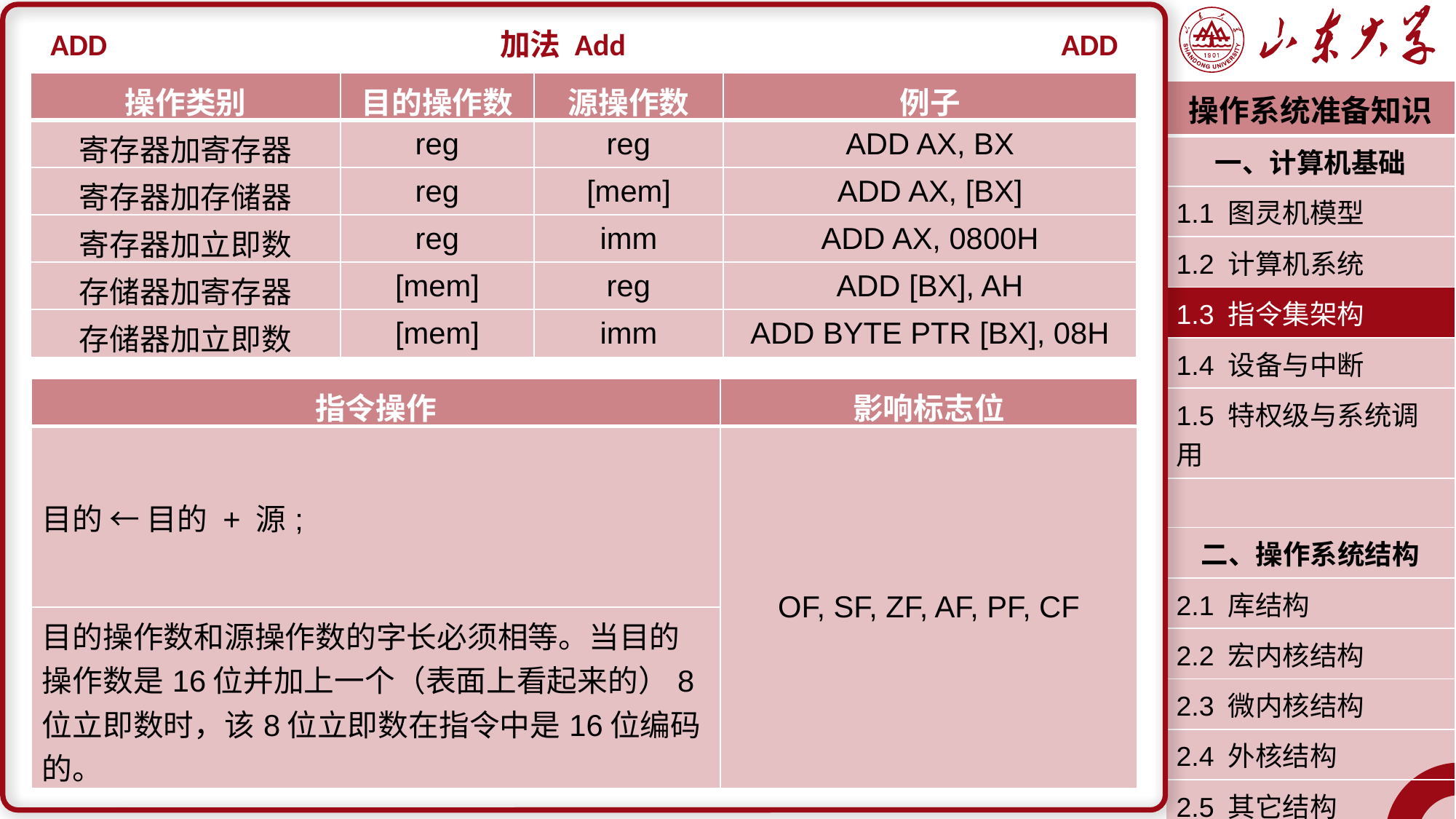

ADD
加法 Add
ADD
| 操作类别 | 目的操作数 | 源操作数 | 例子 |
| --- | --- | --- | --- |
| 寄存器加寄存器 | reg | reg | ADD AX, BX |
| 寄存器加存储器 | reg | [mem] | ADD AX, [BX] |
| 寄存器加立即数 | reg | imm | ADD AX, 0800H |
| 存储器加寄存器 | [mem] | reg | ADD [BX], AH |
| 存储器加立即数 | [mem] | imm | ADD BYTE PTR [BX], 08H |
| 操作系统准备知识 |
| --- |
| 一、计算机基础 |
| 1.1 图灵机模型 |
| 1.2 计算机系统 |
| 1.3 指令集架构 |
| 1.4 设备与中断 |
| 1.5 特权级与系统调用 |
|  |
| 二、操作系统结构 |
| 2.1 库结构 |
| 2.2 宏内核结构 |
| 2.3 微内核结构 |
| 2.4 外核结构 |
| 2.5 其它结构 |
| 潘润宇 2023.02 |
| 指令操作 | 影响标志位 |
| --- | --- |
| 目的 ← 目的 + 源; | OF, SF, ZF, AF, PF, CF |
| 目的操作数和源操作数的字长必须相等。当目的操作数是16位并加上一个（表面上看起来的）8位立即数时，该8位立即数在指令中是16位编码的。 |  |